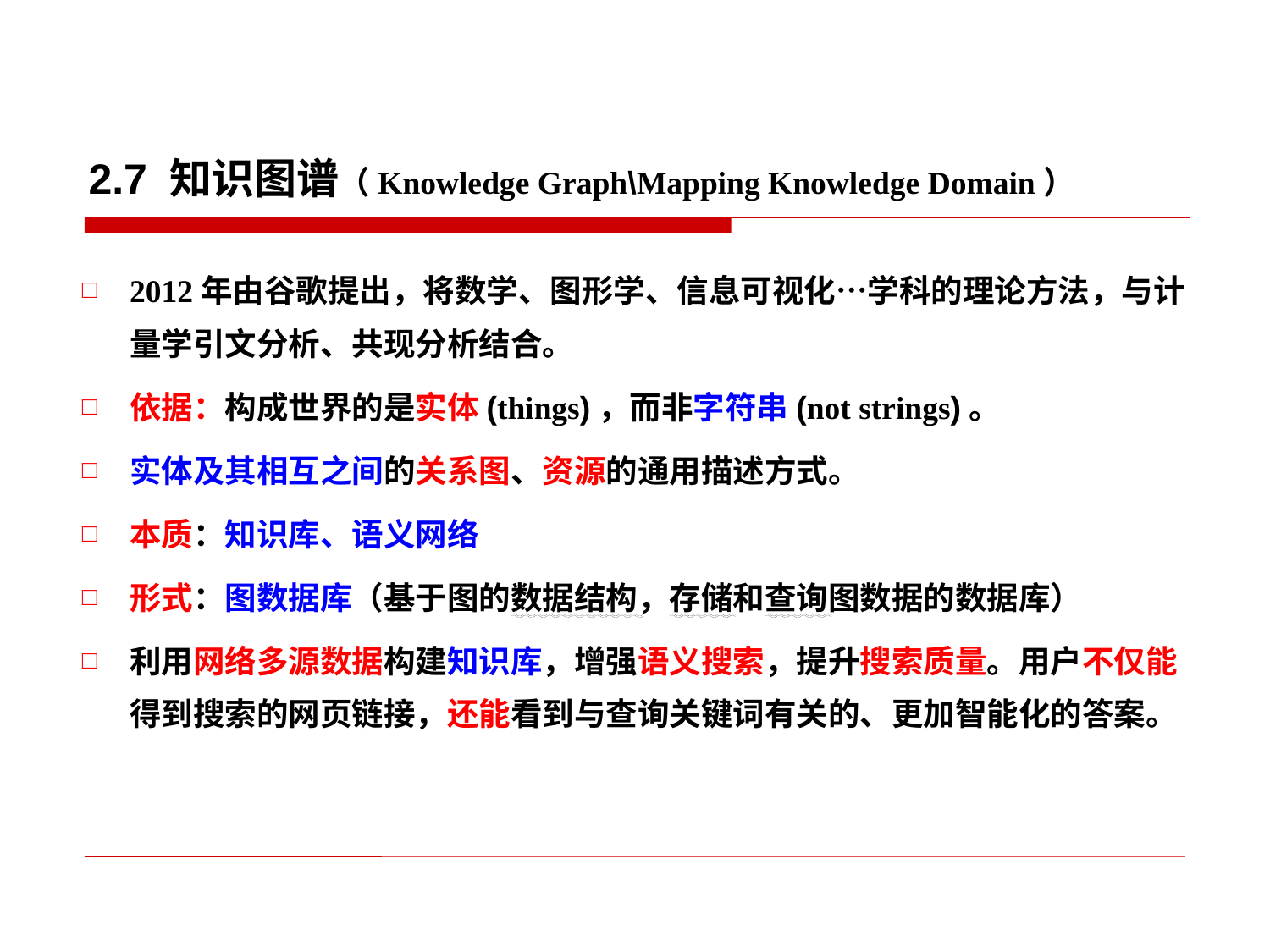

2.7 知识图谱（Knowledge Graph\Mapping Knowledge Domain）
2012年由谷歌提出，将数学、图形学、信息可视化…学科的理论方法，与计量学引文分析、共现分析结合。
依据：构成世界的是实体(things)，而非字符串(not strings)。
实体及其相互之间的关系图、资源的通用描述方式。
本质：知识库、语义网络
形式：图数据库（基于图的数据结构，存储和查询图数据的数据库）
利用网络多源数据构建知识库，增强语义搜索，提升搜索质量。用户不仅能得到搜索的网页链接，还能看到与查询关键词有关的、更加智能化的答案。